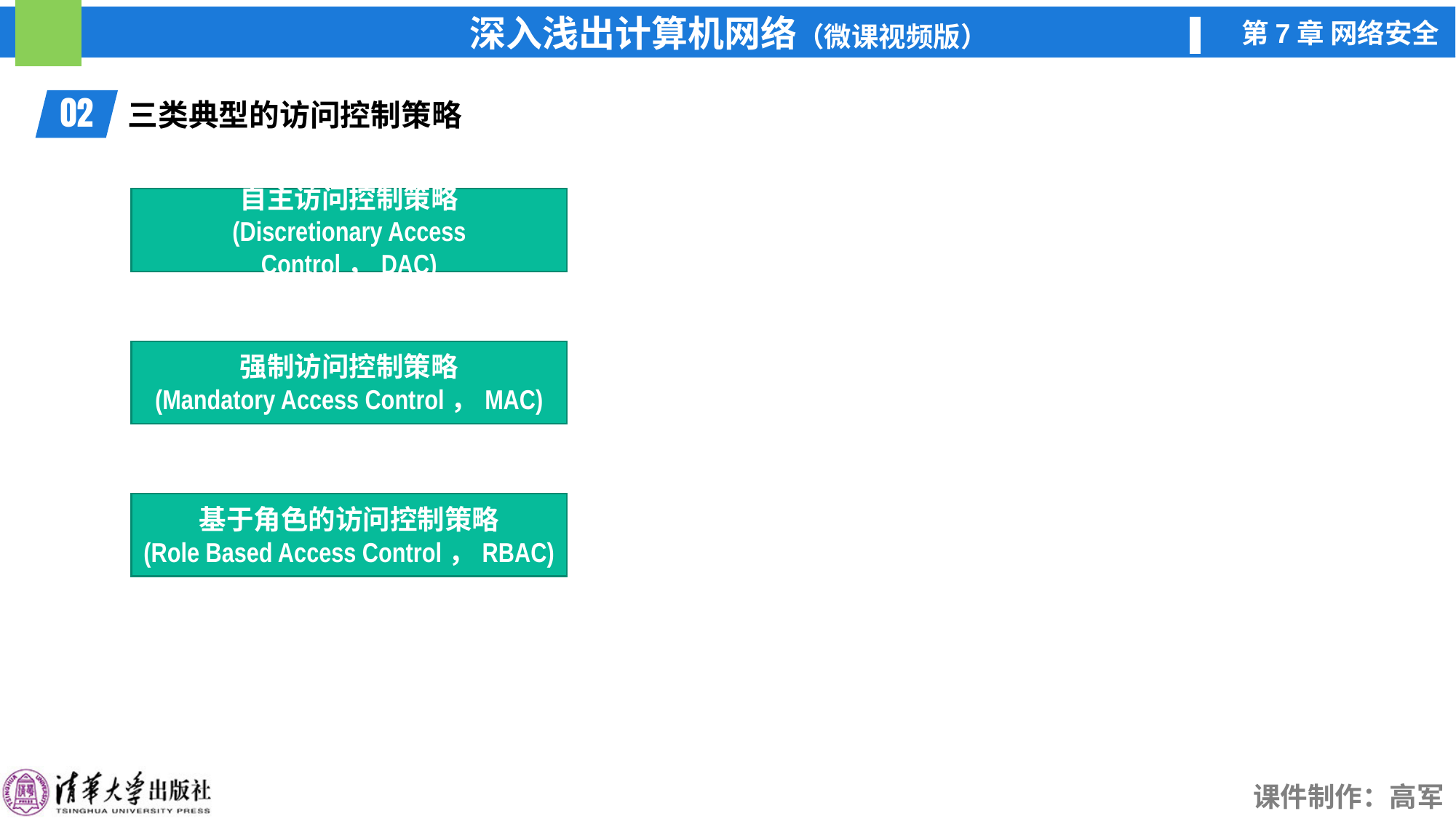

02
三类典型的访问控制策略
自主访问控制策略
(Discretionary Access Control，DAC)
强制访问控制策略
(Mandatory Access Control，MAC)
基于角色的访问控制策略
(Role Based Access Control，RBAC)